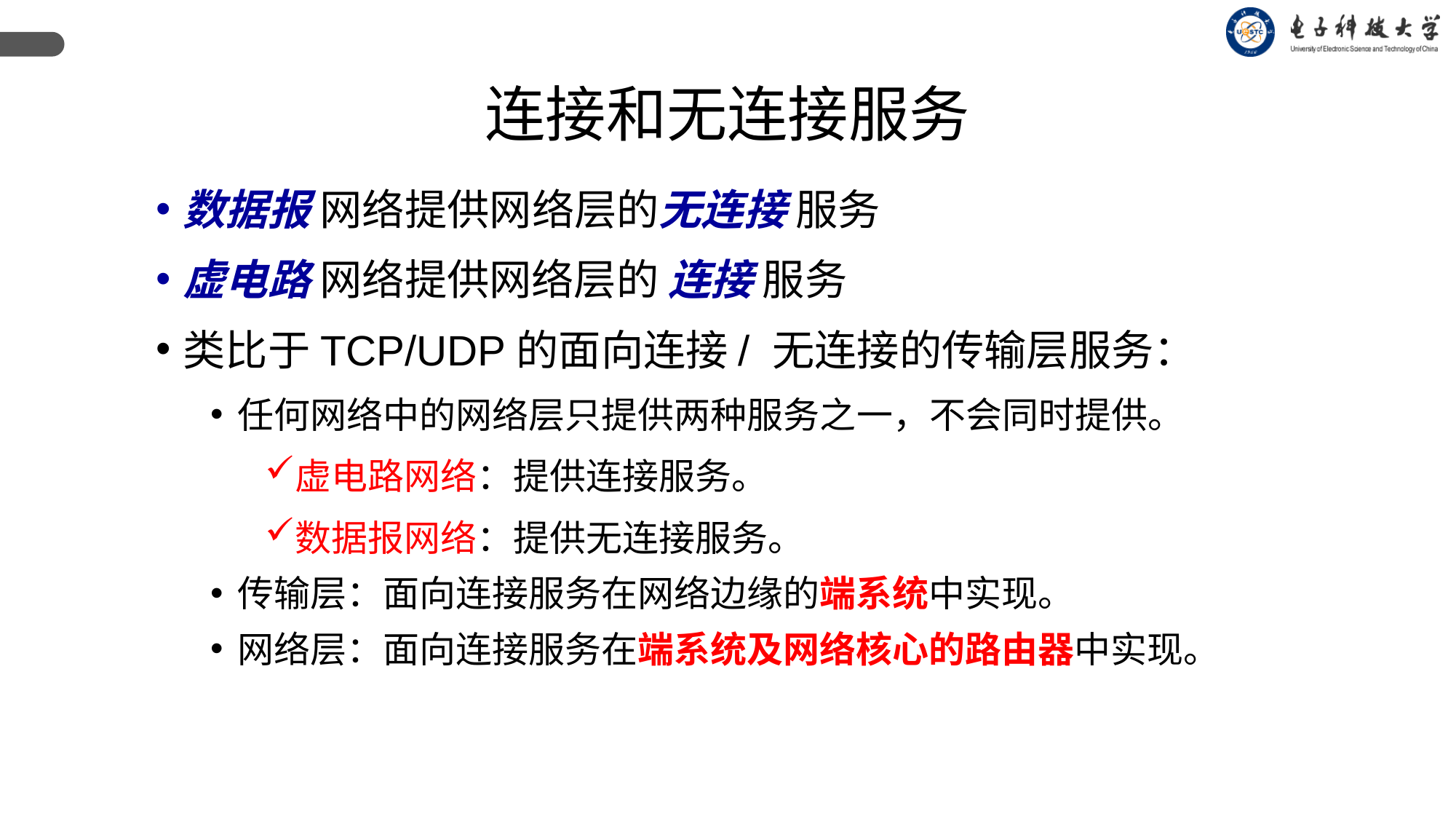

连接和无连接服务
数据报 网络提供网络层的无连接 服务
虚电路 网络提供网络层的 连接 服务
类比于TCP/UDP的面向连接/ 无连接的传输层服务：
任何网络中的网络层只提供两种服务之一，不会同时提供。
虚电路网络：提供连接服务。
数据报网络：提供无连接服务。
传输层：面向连接服务在网络边缘的端系统中实现。
网络层：面向连接服务在端系统及网络核心的路由器中实现。